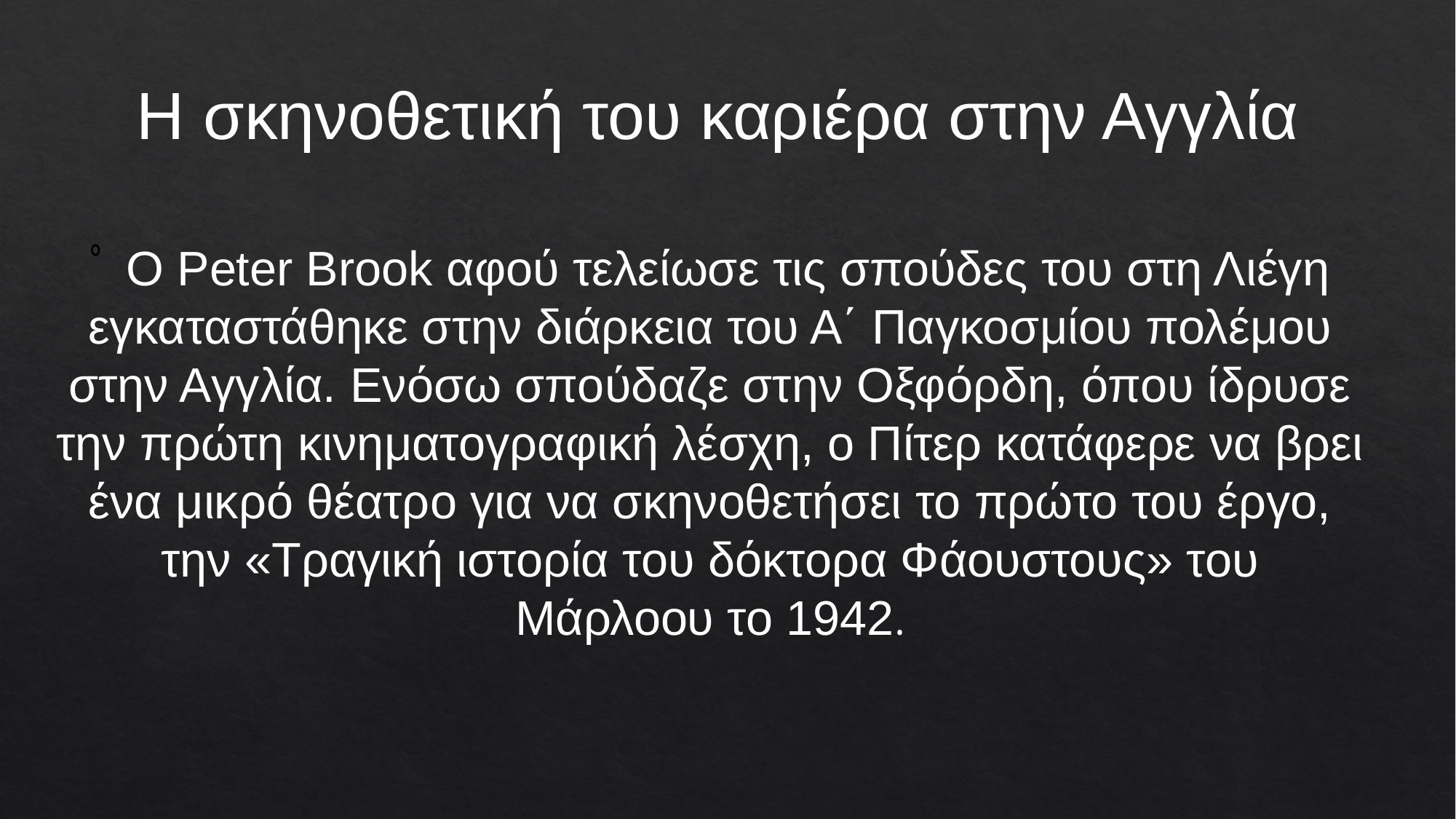

Η σκηνοθετική του καριέρα στην Αγγλία
ﾟΟ Peter Brook αφού τελείωσε τις σπούδες του στη Λιέγη εγκαταστάθηκε στην διάρκεια του Α΄ Παγκοσμίου πολέμου στην Αγγλία. Ενόσω σπούδαζε στην Οξφόρδη, όπου ίδρυσε την πρώτη κινηματογραφική λέσχη, ο Πίτερ κατάφερε να βρει ένα μικρό θέατρο για να σκηνοθετήσει το πρώτο του έργο, την «Τραγική ιστορία του δόκτορα Φάουστους» του Μάρλοου το 1942.